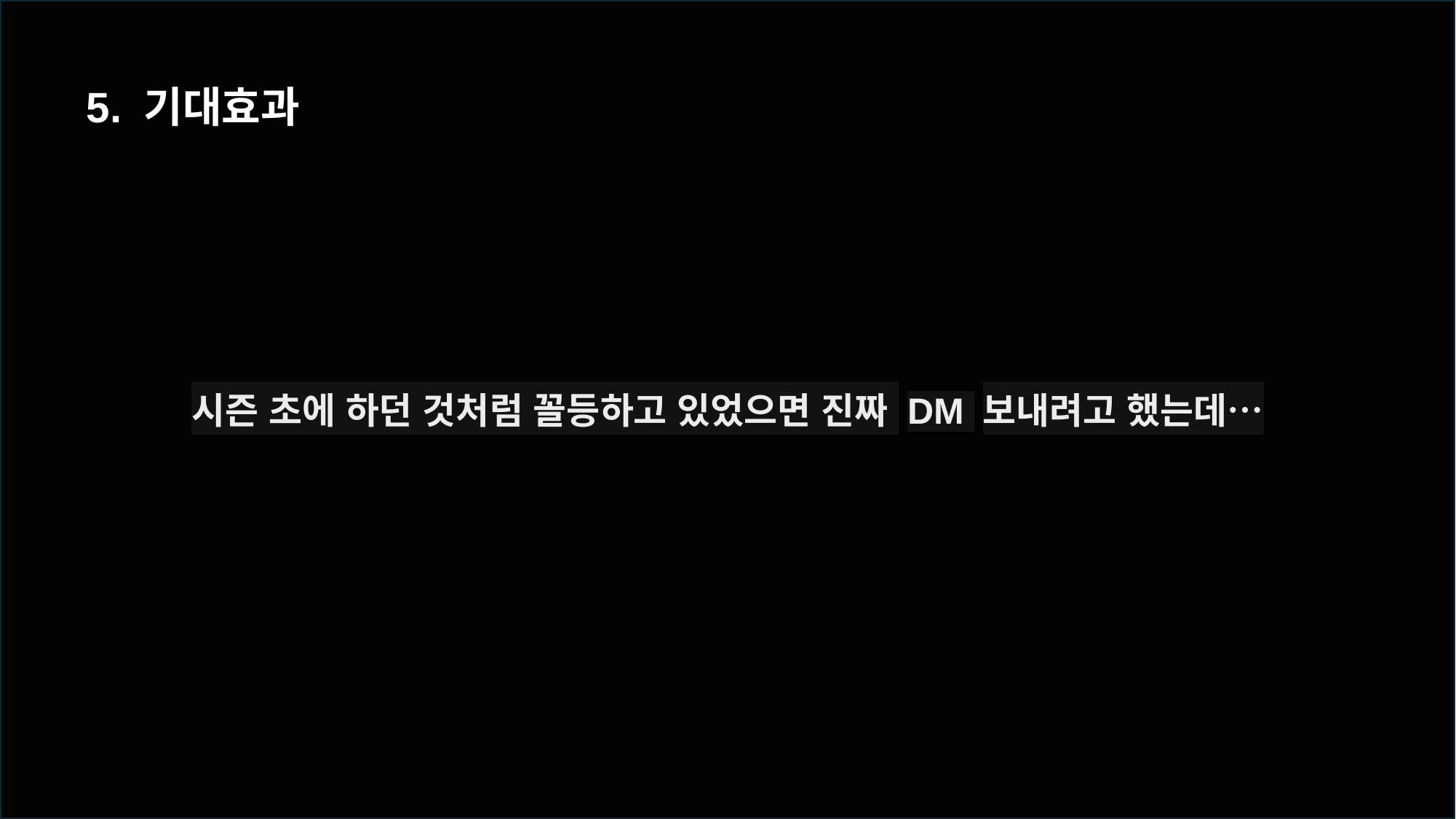

5. 기대효과
시즌 초에 하던 것처럼 꼴등하고 있었으면 진짜 DM 보내려고 했는데…